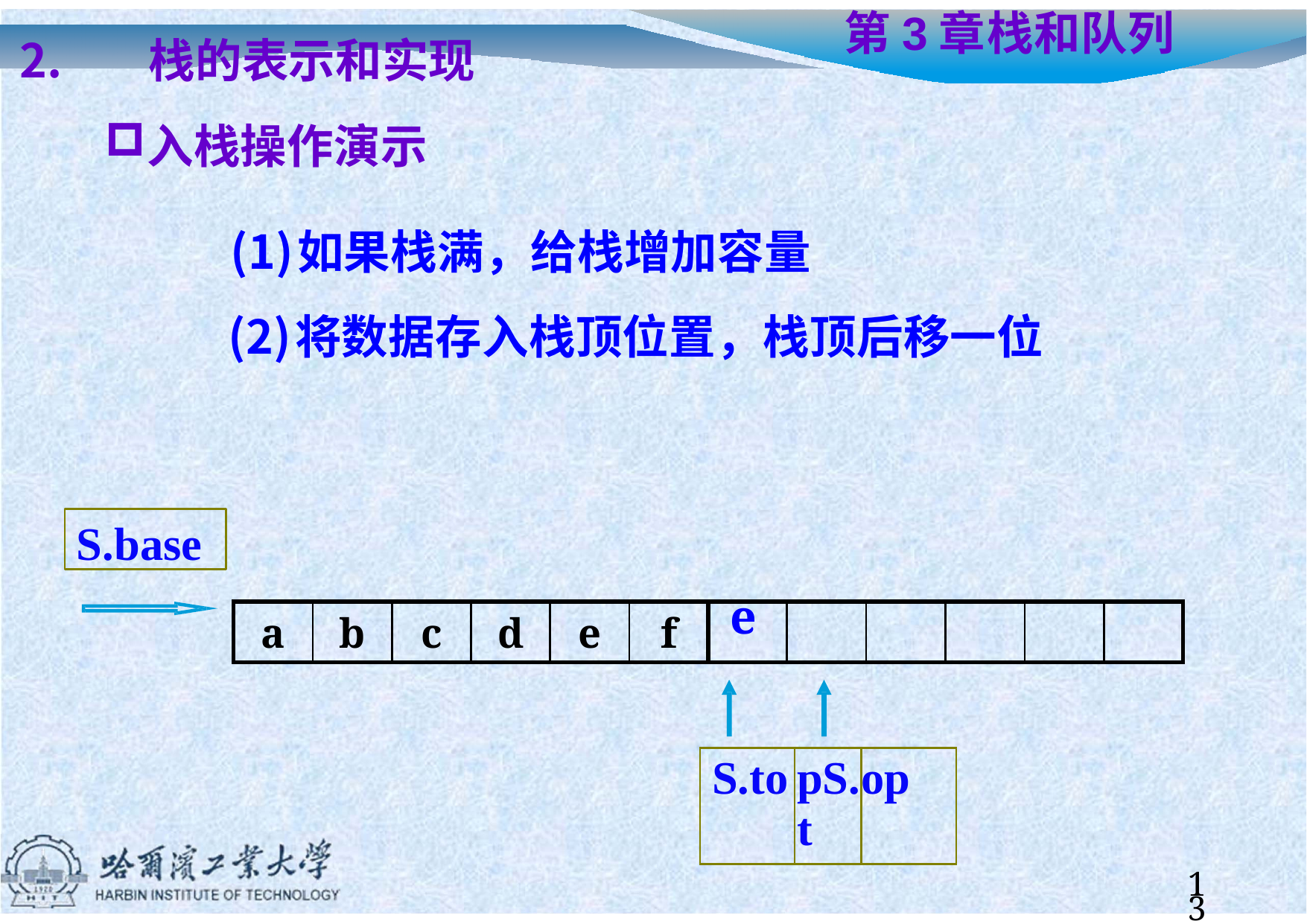

栈的表示和实现
入栈操作演示
# 第3章	栈和队列

如果栈满，给栈增加容量
将数据存入栈顶位置，栈顶后移一位
S.base

| a | b | c | d | e | f | e |  |  |  |  |  |
| --- | --- | --- | --- | --- | --- | --- | --- | --- | --- | --- | --- |

| S.to | pS.t | op |
| --- | --- | --- |

13